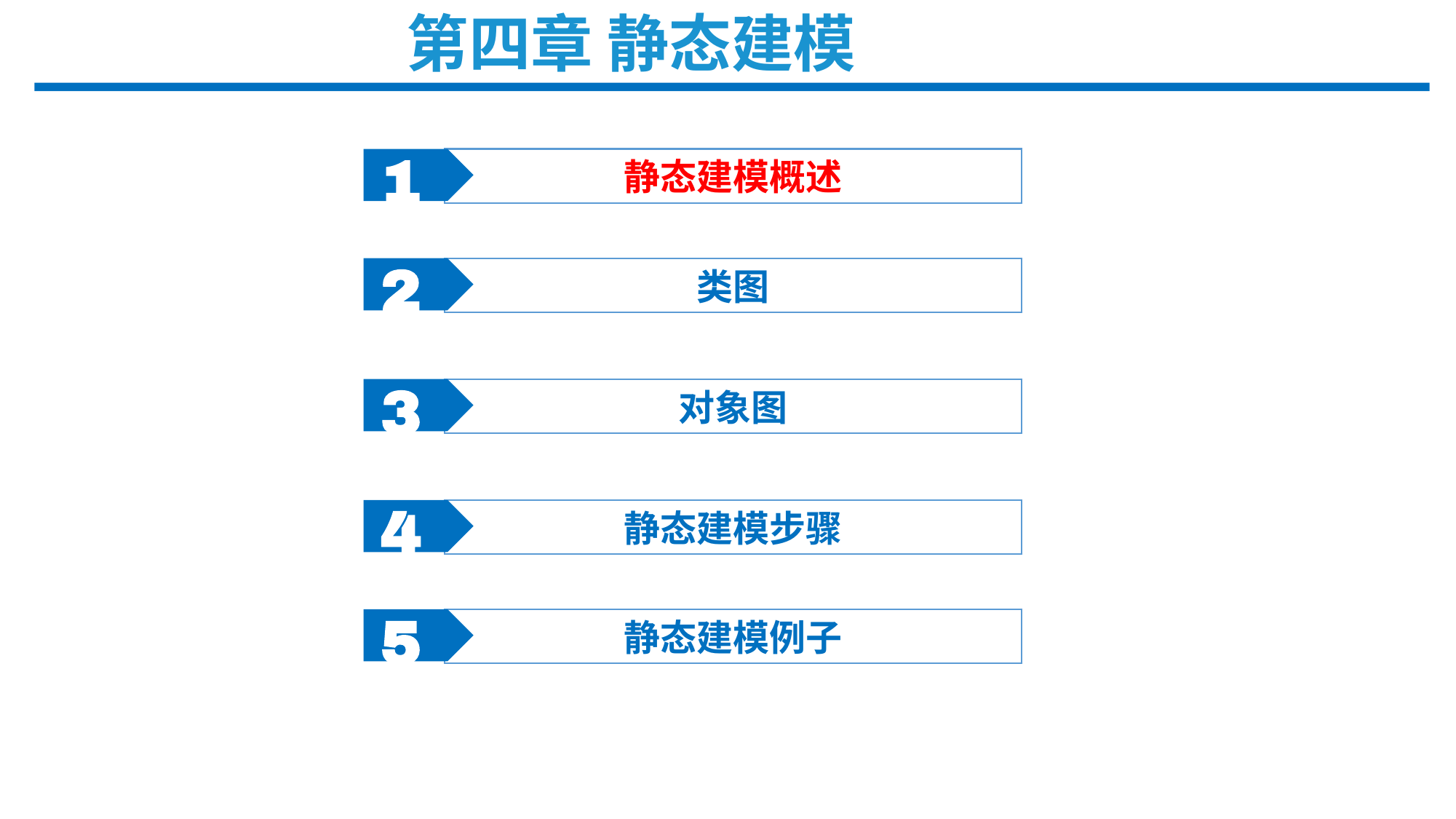

第四章 静态建模
1

静态建模概述
2

类图
3

对象图
4

静态建模步骤
5

静态建模例子